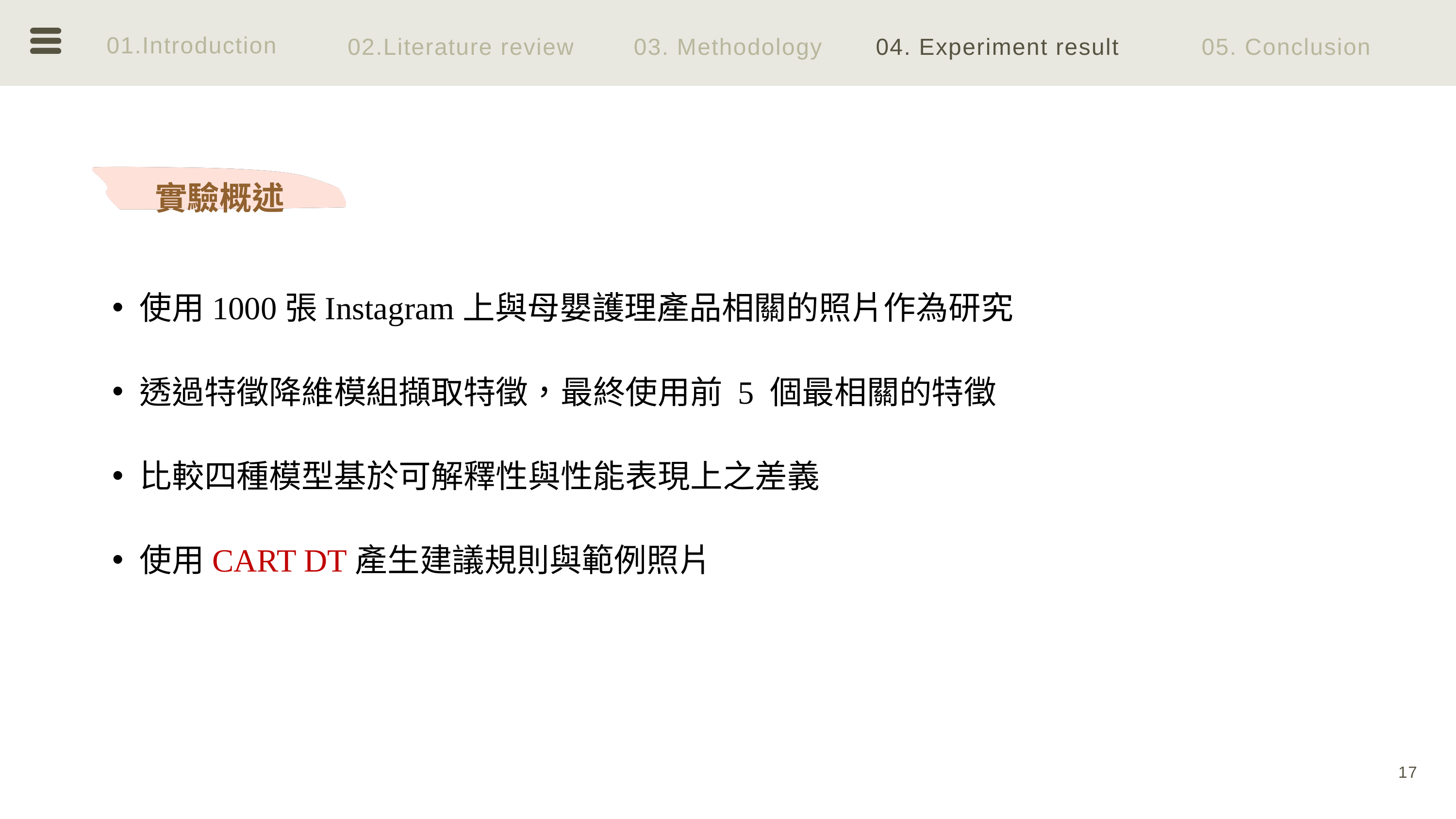

01.Introduction
02.Literature review
03. Methodology
04. Experiment result
05. Conclusion

實驗概述
使用1000張Instagram上與母嬰護理產品相關的照片作為研究
透過特徵降維模組擷取特徵，最終使用前 5 個最相關的特徵
比較四種模型基於可解釋性與性能表現上之差義
使用CART DT產生建議規則與範例照片
17